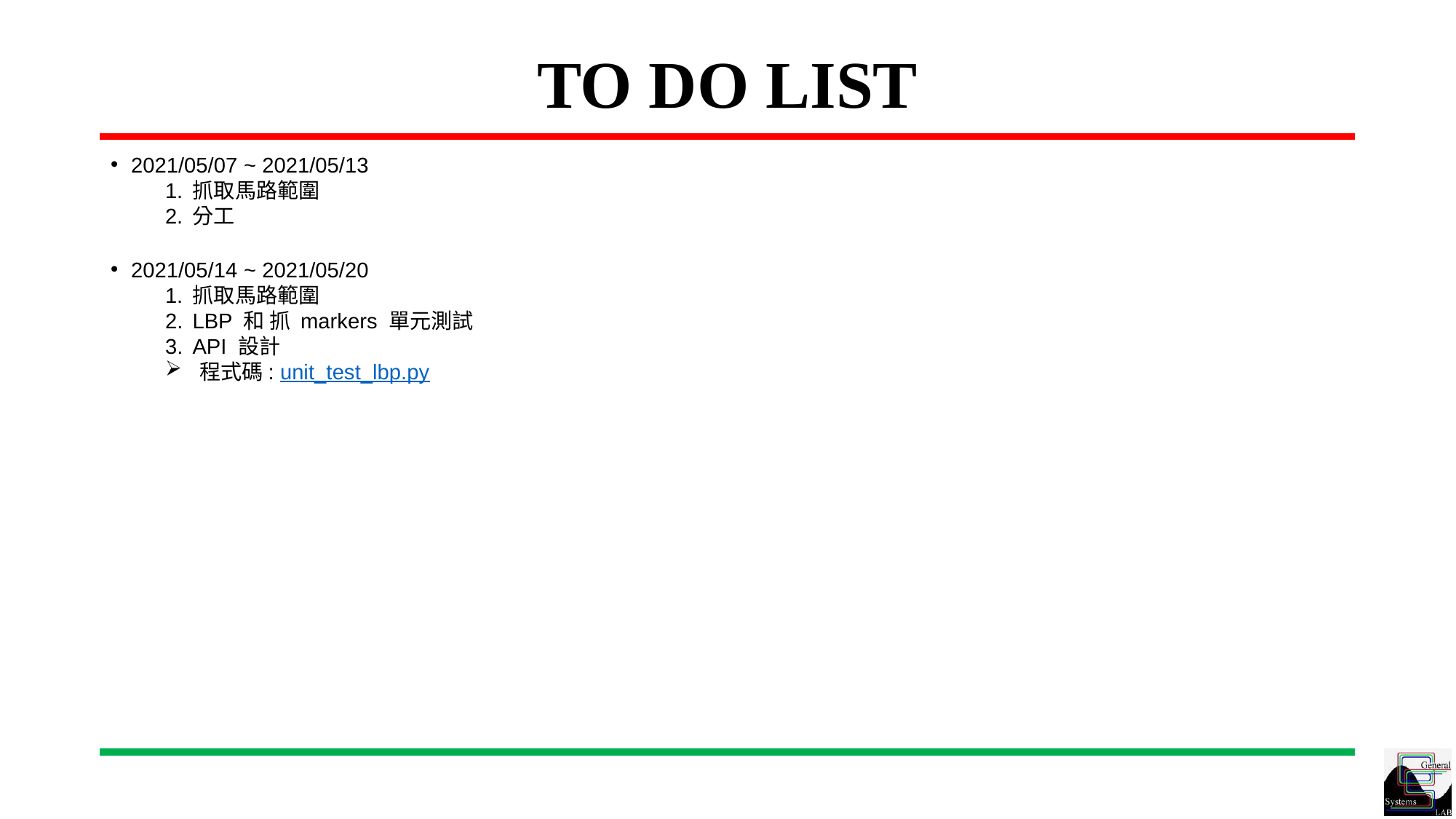

# TO DO LIST
2021/05/07 ~ 2021/05/13
抓取馬路範圍
分工
2021/05/14 ~ 2021/05/20
抓取馬路範圍
LBP 和 抓 markers 單元測試
API 設計
程式碼: unit_test_lbp.py